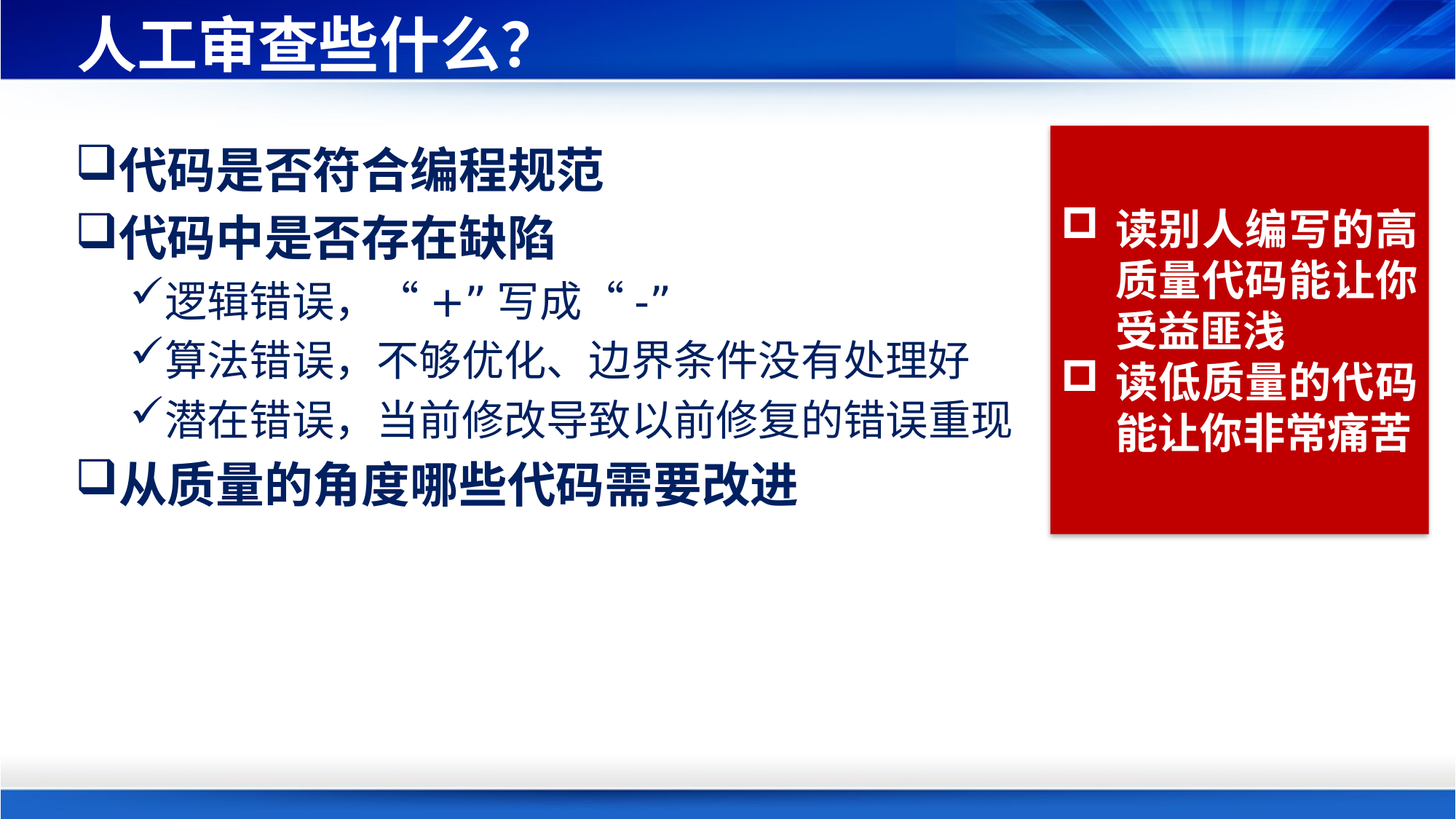

# 人工审查些什么？
读别人编写的高质量代码能让你受益匪浅
读低质量的代码能让你非常痛苦
代码是否符合编程规范
代码中是否存在缺陷
逻辑错误，“+”写成“-”
算法错误，不够优化、边界条件没有处理好
潜在错误，当前修改导致以前修复的错误重现
从质量的角度哪些代码需要改进